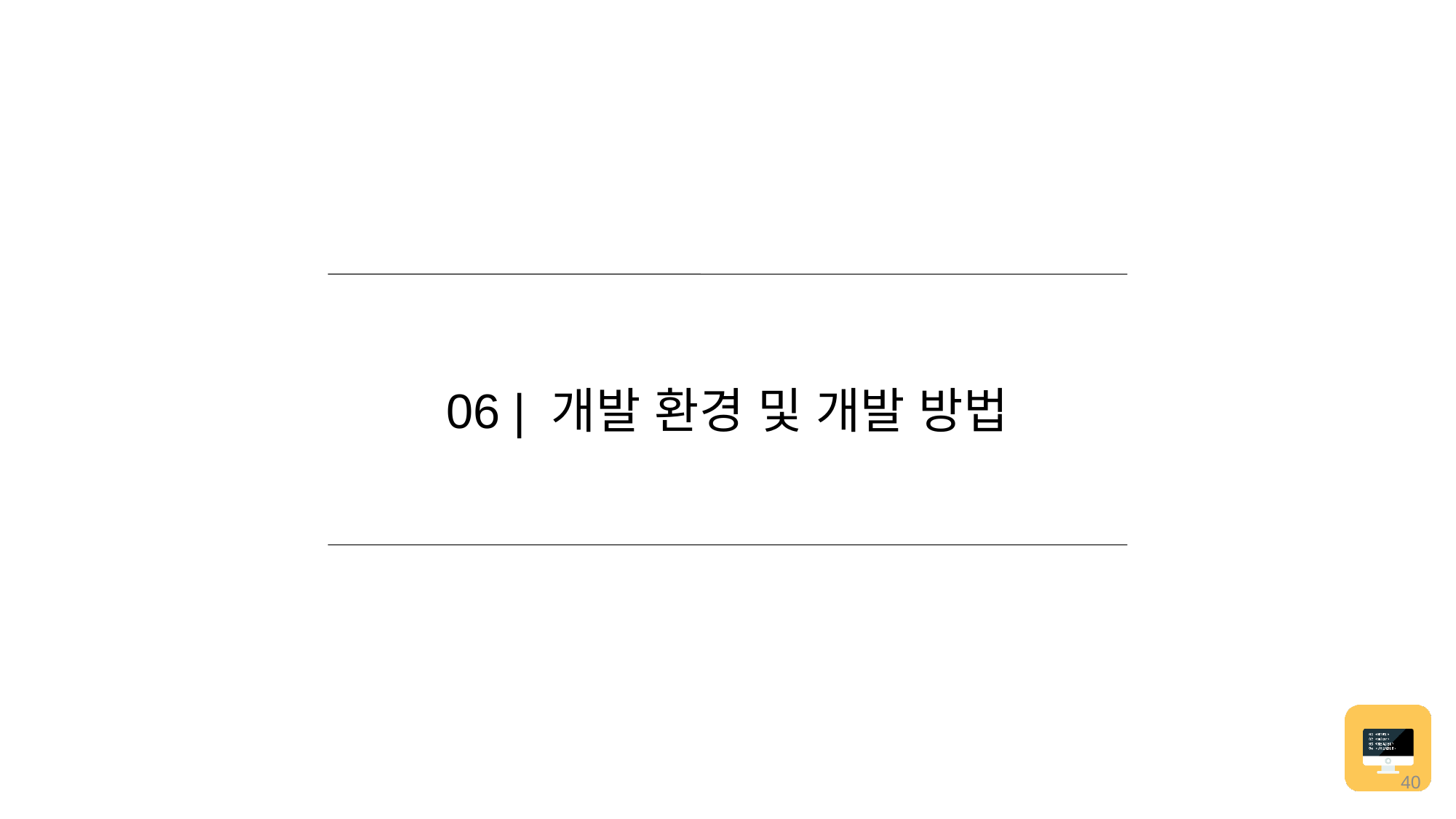

06 | 개발 환경 및 개발 방법
40